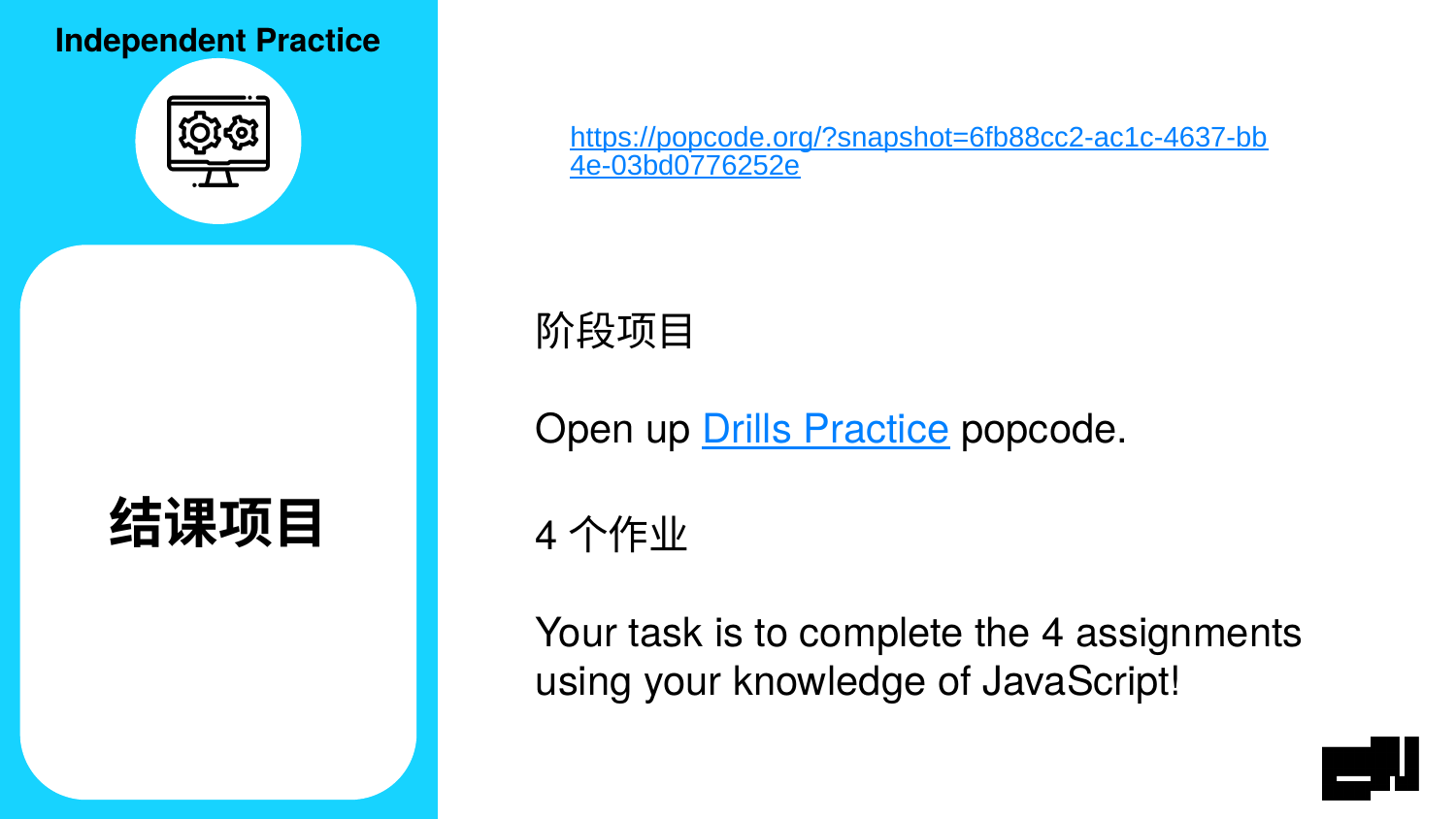

https://popcode.org/?snapshot=6fb88cc2-ac1c-4637-bb4e-03bd0776252e

# 结课项目
阶段项目

Open up Drills Practice popcode.

4个作业

Your task is to complete the 4 assignments using your knowledge of JavaScript!